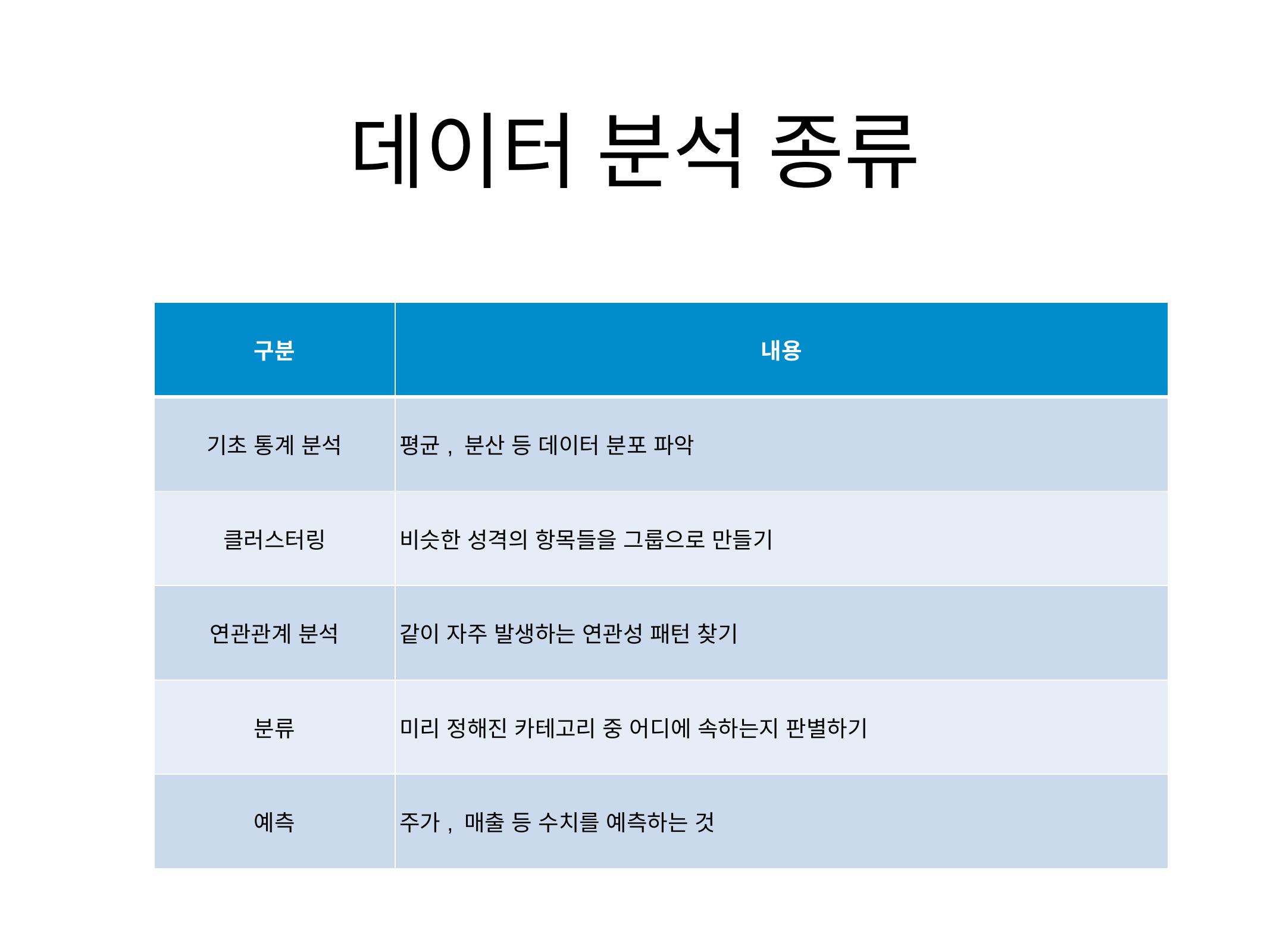

# 데이터 분석 종류

| 구분 | 내용 |
| --- | --- |
| 기초 통계 분석 | 평균, 분산 등 데이터 분포 파악 |
| 클러스터링 | 비슷한 성격의 항목들을 그룹으로 만들기 |
| 연관관계 분석 | 같이 자주 발생하는 연관성 패턴 찾기 |
| 분류 | 미리 정해진 카테고리 중 어디에 속하는지 판별하기 |
| 예측 | 주가, 매출 등 수치를 예측하는 것 |
80